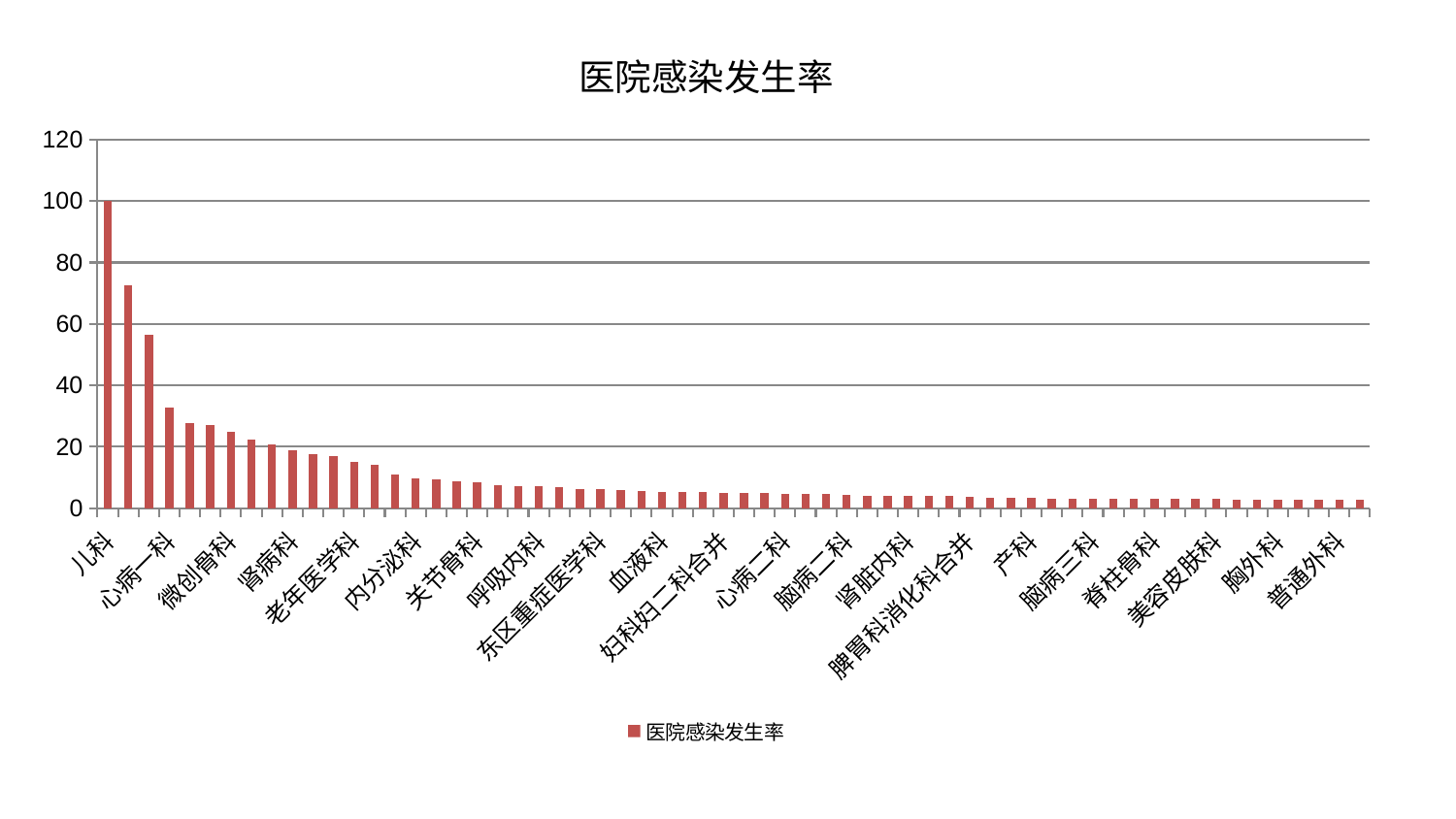

### Chart: 医院感染发生率

| Category | 医院感染发生率 |
|---|---|
| 儿科 | 100.00000000000001 |
| 风湿病科 | 72.61140210877981 |
| 周围血管科 | 56.505721591728346 |
| 心病一科 | 32.627641129686886 |
| 显微骨科 | 27.846409185652444 |
| 口腔科 | 26.965459839884936 |
| 微创骨科 | 24.924422949336975 |
| 消化内科 | 22.28980359470596 |
| 中医外治中心 | 20.75466851370744 |
| 肾病科 | 18.967130044035436 |
| 心病三科 | 17.568376918465887 |
| 东区肾病科 | 16.957725438501413 |
| 老年医学科 | 15.077382149076518 |
| 小儿骨科 | 14.036925591705488 |
| 乳腺甲状腺外科 | 10.993896761728175 |
| 内分泌科 | 9.735381718110833 |
| 神经外科 | 9.505784700224364 |
| 创伤骨科 | 8.764529033650422 |
| 关节骨科 | 8.524394442038673 |
| 针灸科 | 7.548951860436397 |
| 神经内科 | 7.319999074797785 |
| 呼吸内科 | 7.222416596253418 |
| 妇科 | 6.90308127647784 |
| 医院 | 6.295958073072666 |
| 东区重症医学科 | 6.219585696823496 |
| 肝胆外科 | 5.912244911546258 |
| 西区重症医学科 | 5.657000013247506 |
| 血液科 | 5.463266484656101 |
| 耳鼻喉科 | 5.39436901190536 |
| 心病四科 | 5.177086132730306 |
| 妇科妇二科合并 | 5.1173433162354796 |
| 康复科 | 5.0013097118685605 |
| 肿瘤内科 | 4.977892119793331 |
| 心病二科 | 4.570232537668643 |
| 眼科 | 4.53503773950655 |
| 治未病中心 | 4.516519075455176 |
| 脑病二科 | 4.2858155909087685 |
| 男科 | 4.169637812352233 |
| 脾胃病科 | 4.079548343903548 |
| 肾脏内科 | 4.0354766431552545 |
| 综合内科 | 4.025153079996711 |
| 泌尿外科 | 3.8933421588522674 |
| 脾胃科消化科合并 | 3.799195241072856 |
| 骨科 | 3.547712127547426 |
| 心血管内科 | 3.4951903432669145 |
| 产科 | 3.42409965133034 |
| 中医经典科 | 3.1679641301378414 |
| 推拿科 | 3.164110503937731 |
| 脑病三科 | 3.136279496517411 |
| 重症医学科 | 3.1013209741667693 |
| 皮肤科 | 3.1001420789120466 |
| 脊柱骨科 | 3.0464367164031123 |
| 小儿推拿科 | 3.022644889568009 |
| 脑病一科 | 3.0146498428104276 |
| 美容皮肤科 | 2.929602094024247 |
| 身心医学科 | 2.9146982904830088 |
| 妇二科 | 2.909485694041928 |
| 胸外科 | 2.8855370869454933 |
| 肝病科 | 2.875524768363029 |
| 肛肠科 | 2.7185831492343837 |
| 普通外科 | 2.706594991621878 |
| 运动损伤骨科 | 2.6846830497335623 |
247